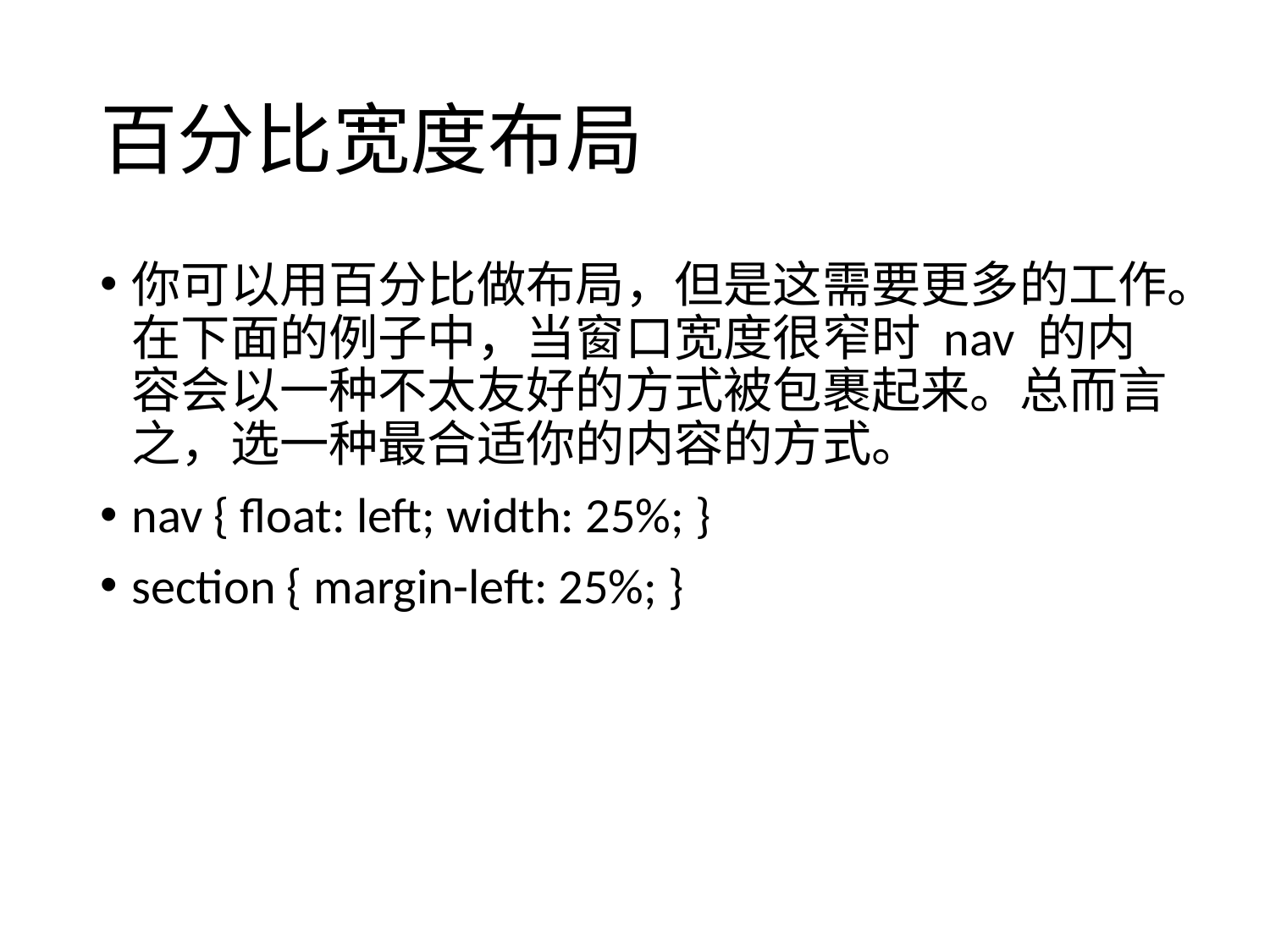

# 百分比宽度布局
你可以用百分比做布局，但是这需要更多的工作。在下面的例子中，当窗口宽度很窄时 nav 的内容会以一种不太友好的方式被包裹起来。总而言之，选一种最合适你的内容的方式。
nav { float: left; width: 25%; }
section { margin-left: 25%; }